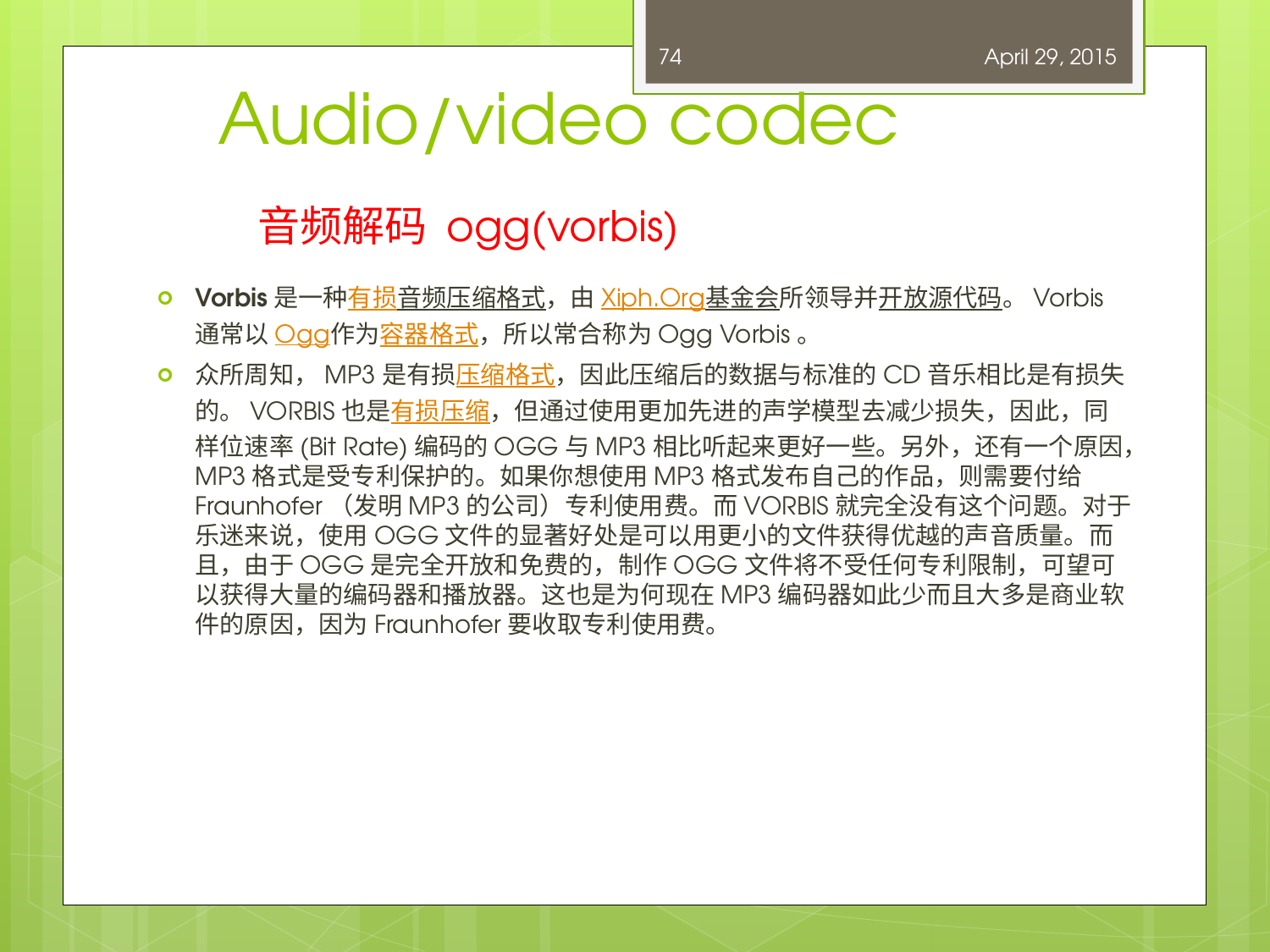

74
April 29, 2015
# Audio/video codec
音频解码 ogg(vorbis)
Vorbis是一种有损音频压缩格式，由Xiph.Org基金会所领导并开放源代码。Vorbis通常以Ogg作为容器格式，所以常合称为Ogg Vorbis。
众所周知，MP3是有损压缩格式，因此压缩后的数据与标准的CD音乐相比是有损失的。VORBIS也是有损压缩，但通过使用更加先进的声学模型去减少损失，因此，同样位速率(Bit Rate)编码的OGG与MP3相比听起来更好一些。另外，还有一个原因，MP3格式是受专利保护的。如果你想使用MP3格式发布自己的作品，则需要付给 Fraunhofer（发明MP3的公司）专利使用费。而VORBIS就完全没有这个问题。对于乐迷来说，使用OGG文件的显著好处是可以用更小的文件获得优越的声音质量。而且，由于OGG是完全开放和免费的，制作OGG文件将不受任何专利限制，可望可以获得大量的编码器和播放器。这也是为何现在MP3编码器如此少而且大多是商业软件的原因，因为Fraunhofer要收取专利使用费。